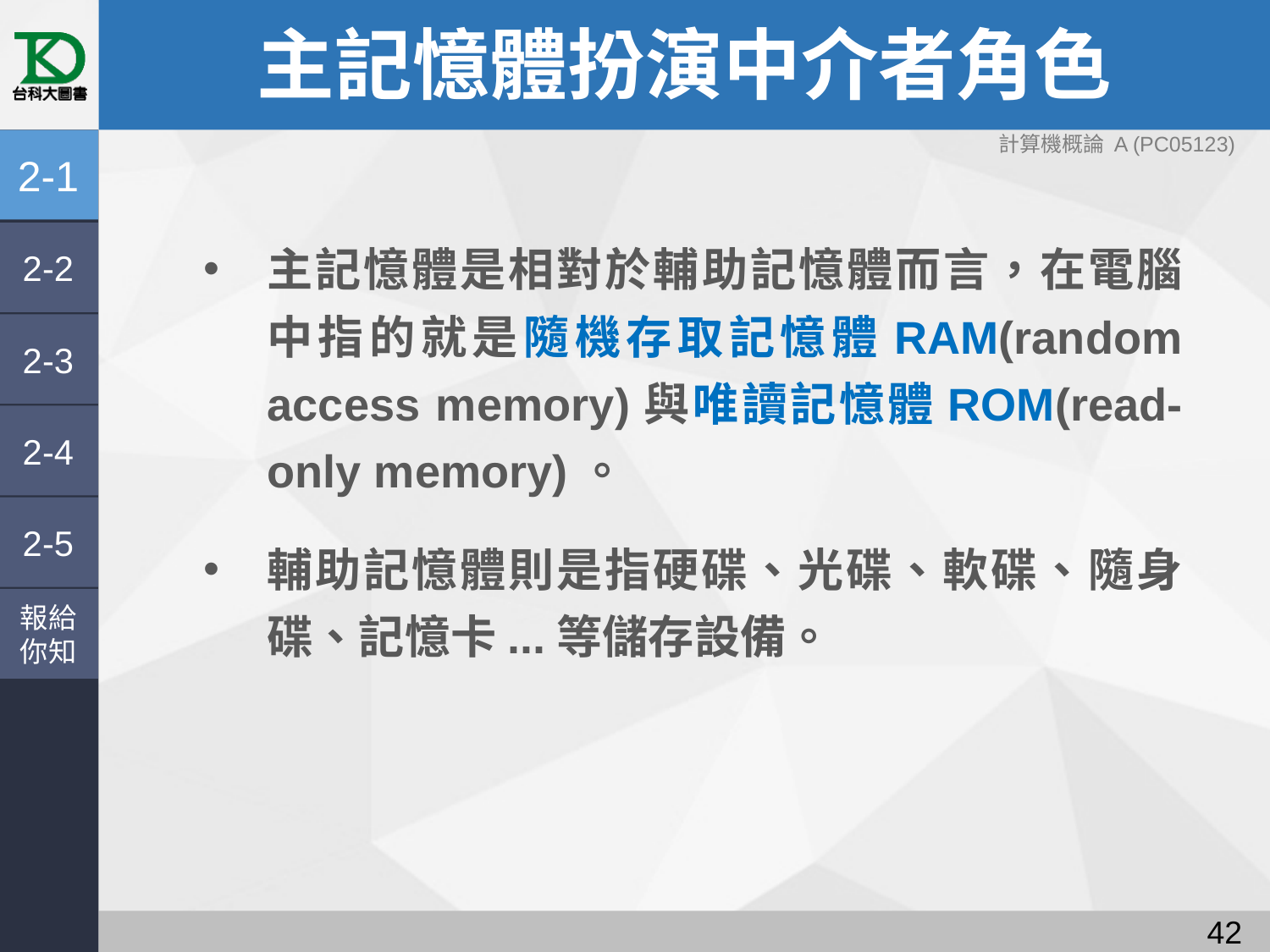

# 主記憶體扮演中介者角色
計算機概論 A (PC05123)
2-1
2-2
主記憶體是相對於輔助記憶體而言，在電腦中指的就是隨機存取記憶體RAM(random access memory)與唯讀記憶體ROM(read-only memory)。
輔助記憶體則是指硬碟、光碟、軟碟、隨身碟、記憶卡...等儲存設備。
2-3
2-4
2-5
報給
你知
42